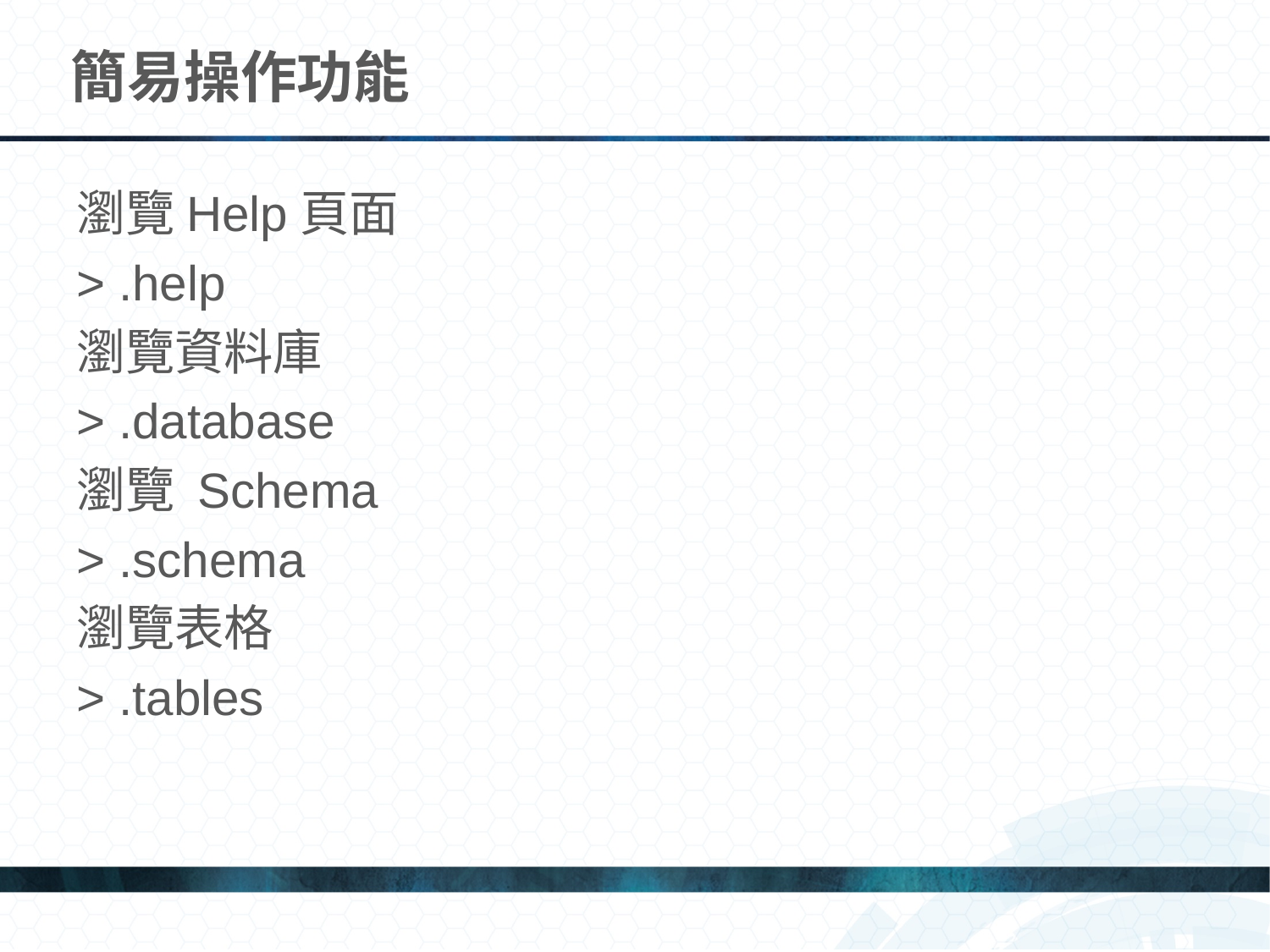

# 簡易操作功能
瀏覽Help頁面
> .help
瀏覽資料庫
> .database
瀏覽 Schema
> .schema
瀏覽表格
> .tables